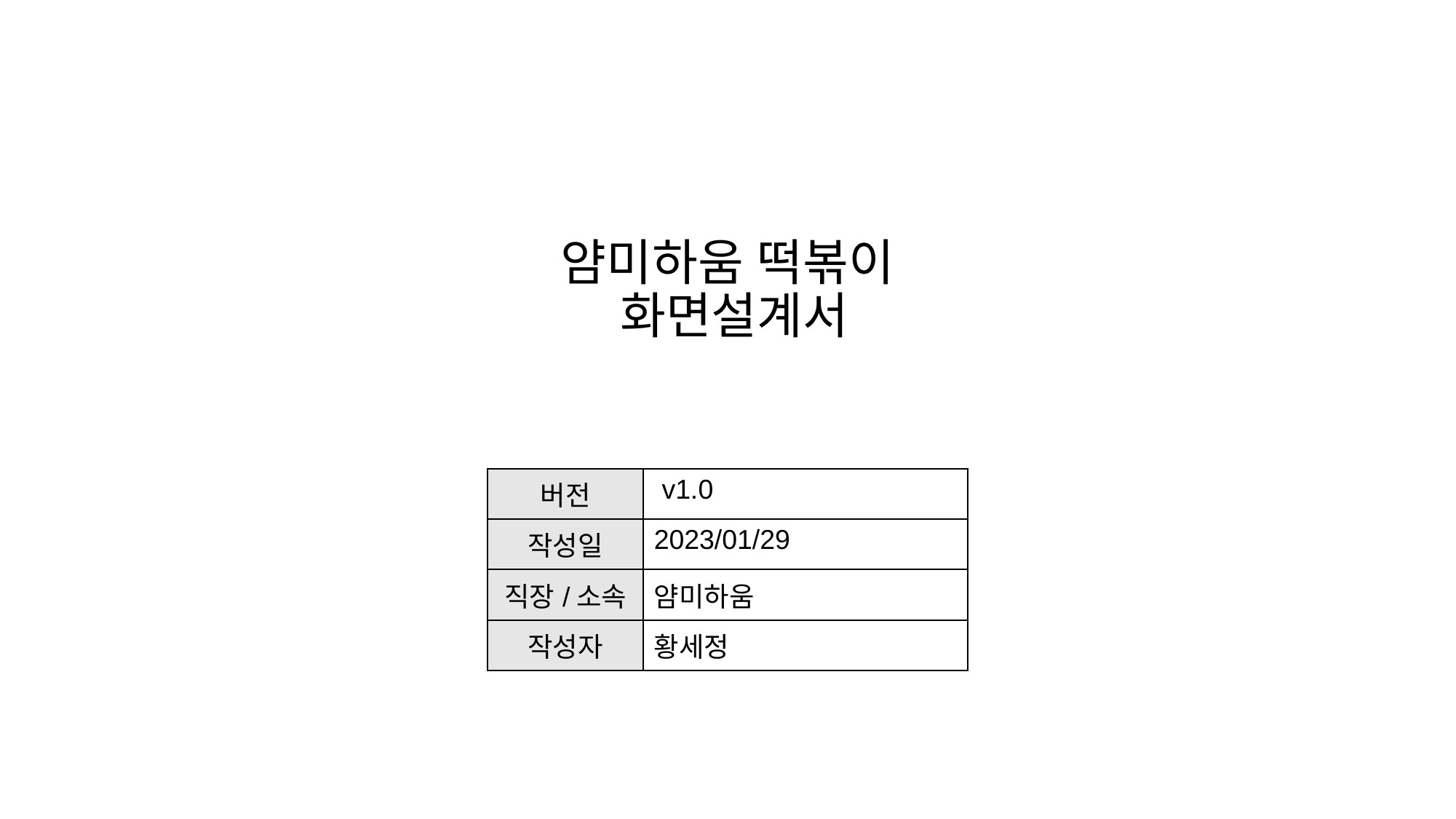

# 얌미하움 떡볶이 화면설계서
| 버전 | v1.0 |
| --- | --- |
| 작성일 | 2023/01/29 |
| 직장/소속 | 얌미하움 |
| 작성자 | 황세정 |